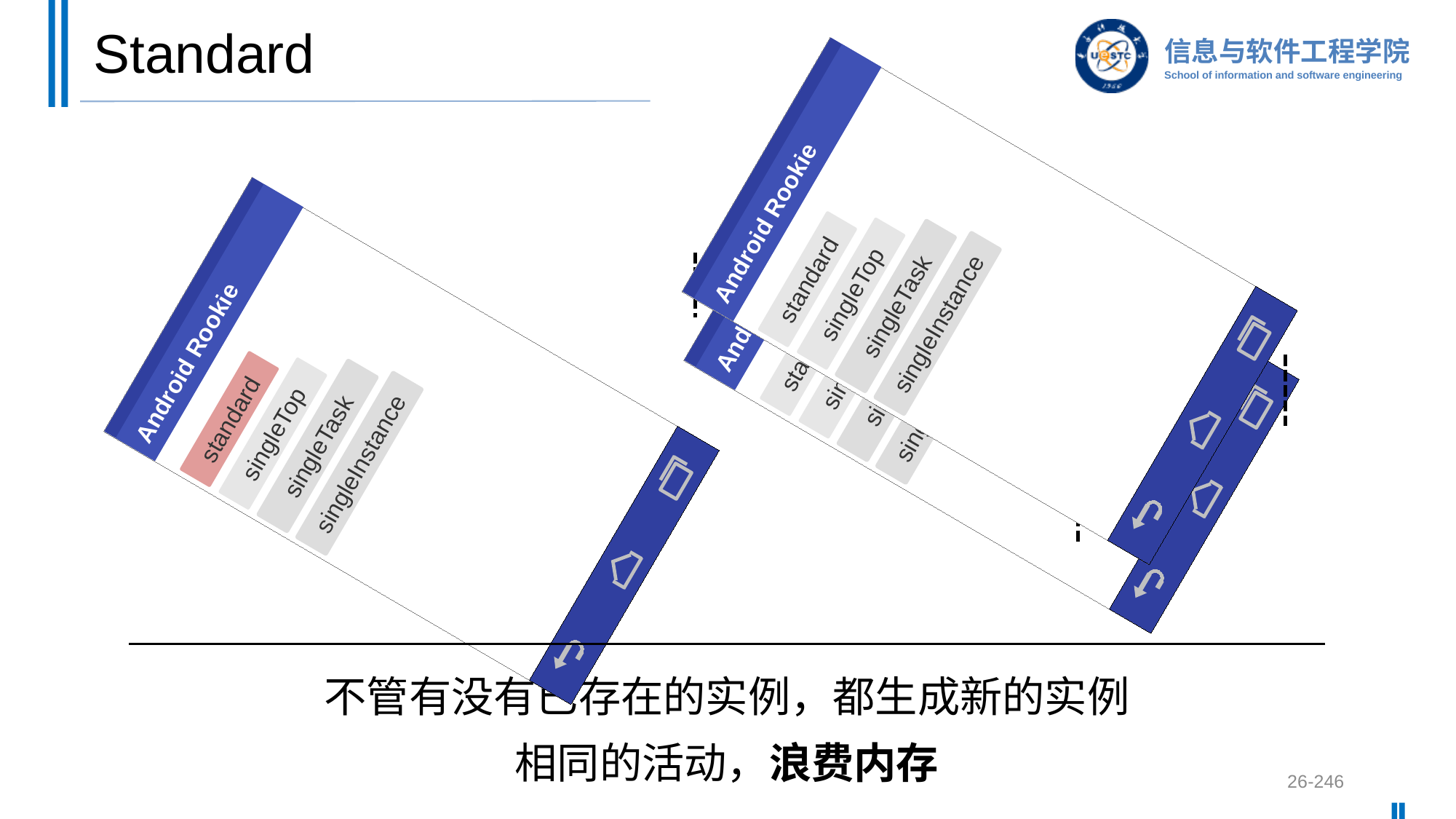

# Standard

Android Rookie
standard
singleTop
singleTask
singleInstance

Android Rookie
standard
singleTop
singleTask
singleInstance

Android Rookie
standard
singleTop
singleTask
singleInstance

不管有没有已存在的实例，都生成新的实例
相同的活动，浪费内存
26-246